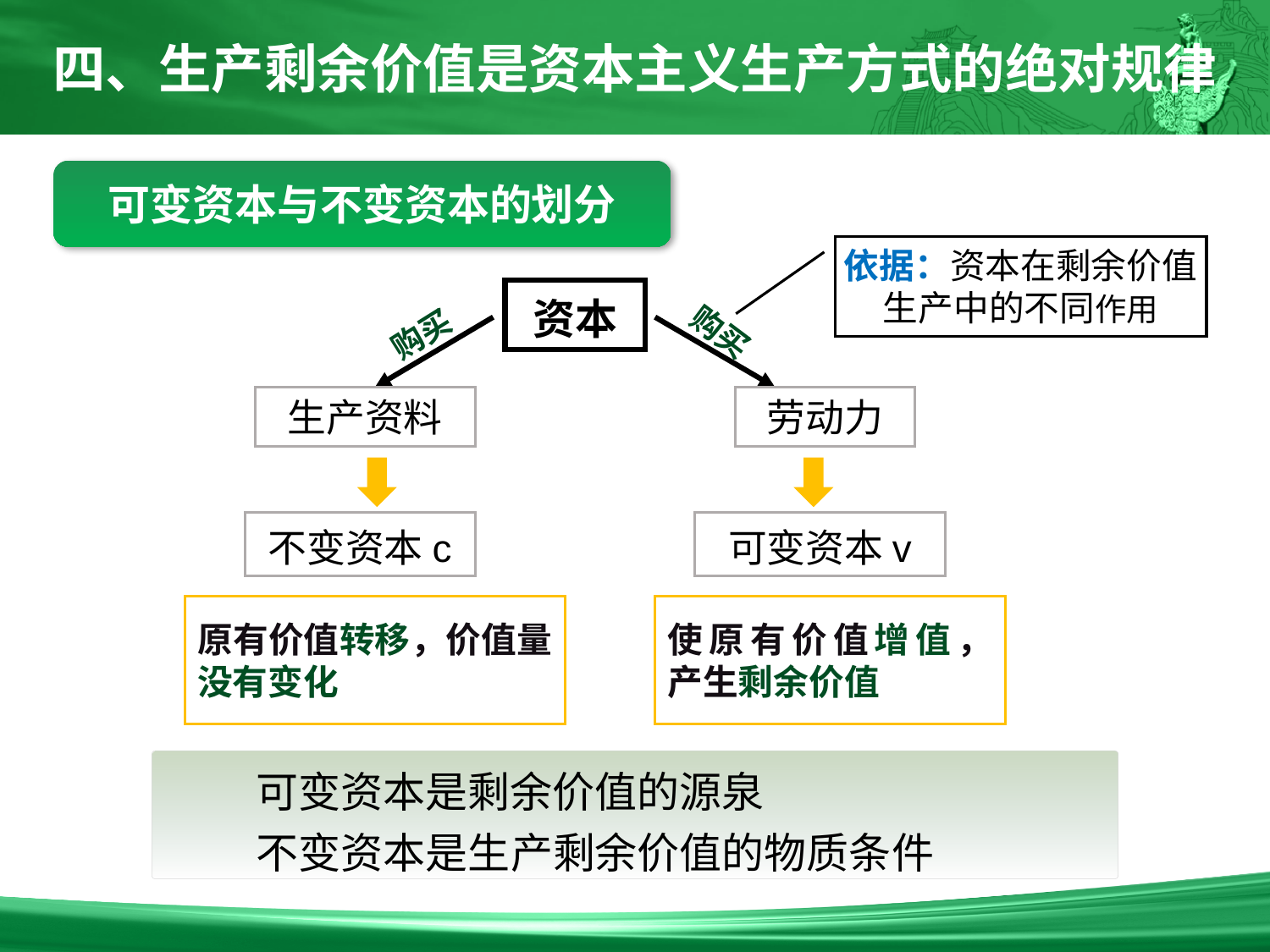

四、生产剩余价值是资本主义生产方式的绝对规律
可变资本与不变资本的划分
依据：资本在剩余价值
生产中的不同作用
资本
购买
购买

生产资料
劳动力

不变资本c
可变资本v
原有价值转移，价值量没有变化
使原有价值增值， 产生剩余价值
可变资本是剩余价值的源泉
不变资本是生产剩余价值的物质条件